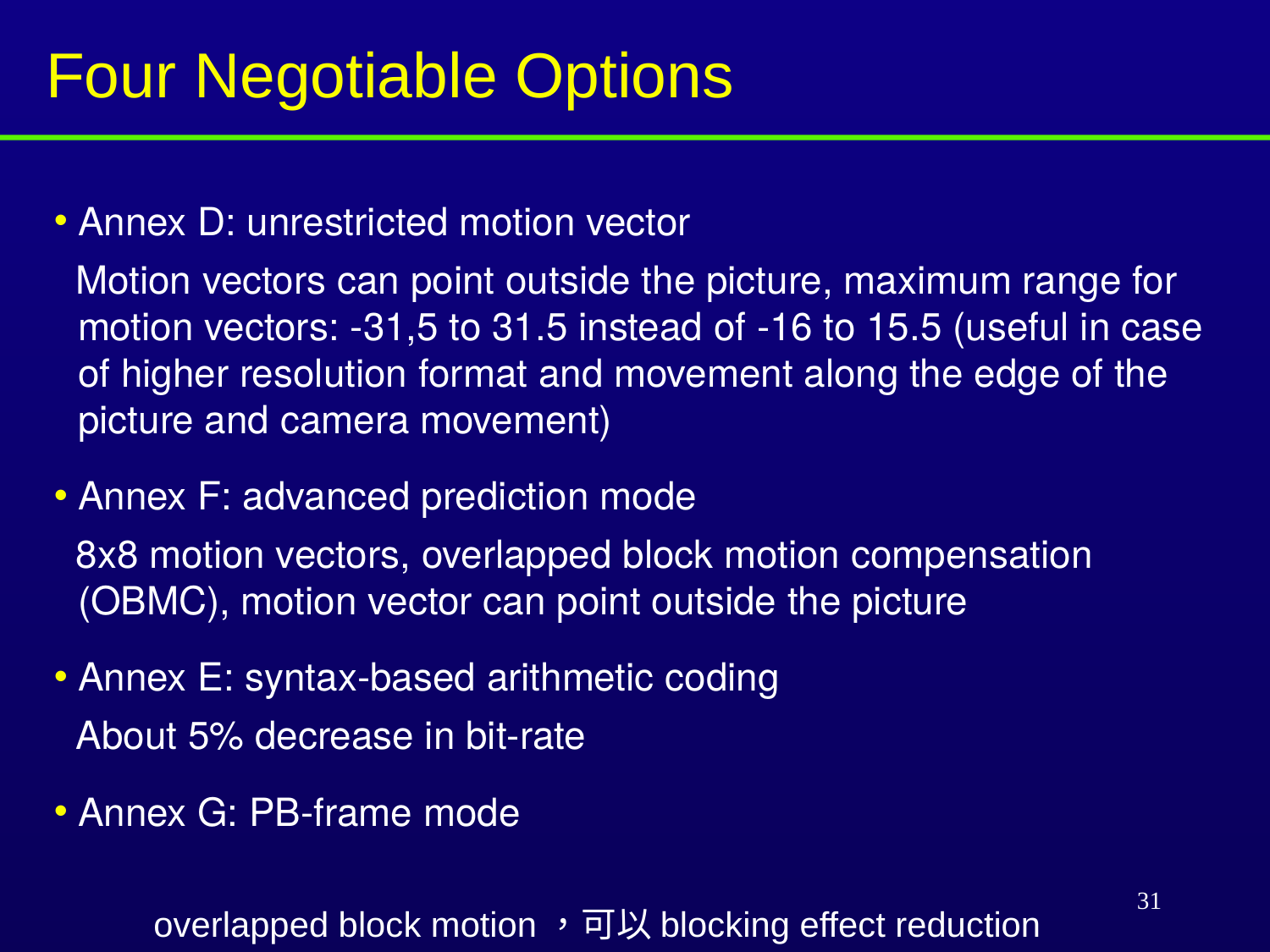

# Four Negotiable Options
Annex D: unrestricted motion vector
  Motion vectors can point outside the picture, maximum range for motion vectors: -31,5 to 31.5 instead of -16 to 15.5 (useful in case of higher resolution format and movement along the edge of the picture and camera movement)

Annex F: advanced prediction mode
  8x8 motion vectors, overlapped block motion compensation (OBMC), motion vector can point outside the picture

Annex E: syntax-based arithmetic coding
  About 5% decrease in bit-rate

Annex G: PB-frame mode
31
overlapped block motion，可以blocking effect reduction